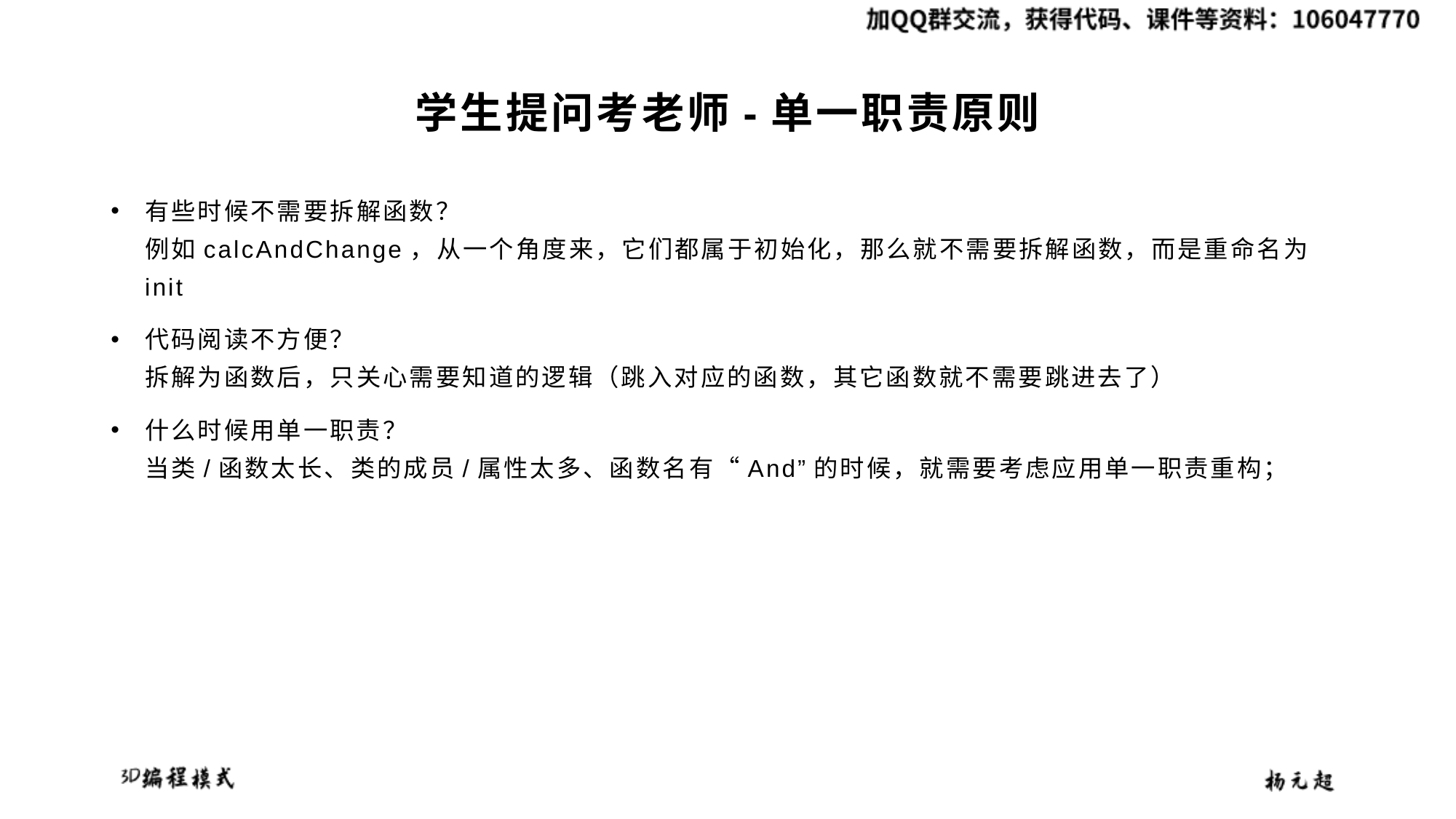

# 学生提问考老师-单一职责原则
有些时候不需要拆解函数？
例如calcAndChange，从一个角度来，它们都属于初始化，那么就不需要拆解函数，而是重命名为init
代码阅读不方便？
拆解为函数后，只关心需要知道的逻辑（跳入对应的函数，其它函数就不需要跳进去了）
什么时候用单一职责？
当类/函数太长、类的成员/属性太多、函数名有“And”的时候，就需要考虑应用单一职责重构；